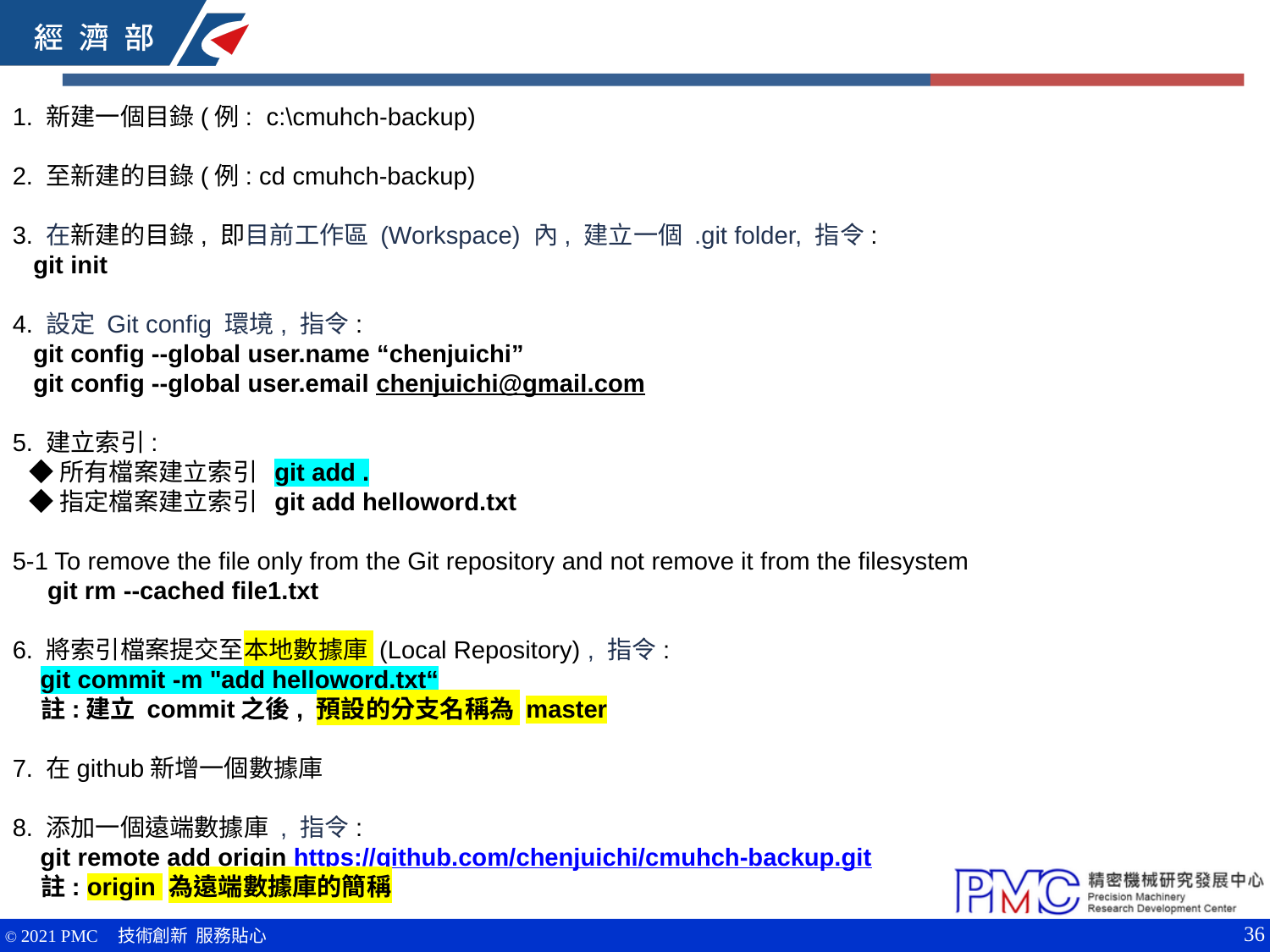

1. 新建一個目錄(例:  c:\cmuhch-backup)

2. 至新建的目錄(例: cd cmuhch-backup)

3. 在新建的目錄, 即目前工作區 (Workspace) 內, 建立一個 .git folder, 指令:
   git init

4. 設定 Git config 環境, 指令:
   git config --global user.name “chenjuichi”
   git config --global user.email chenjuichi@gmail.com

5. 建立索引:
   ◆所有檔案建立索引  git add .
   ◆指定檔案建立索引  git add helloword.txt

5-1 To remove the file only from the Git repository and not remove it from the filesystem
     git rm --cached file1.txt

6. 將索引檔案提交至本地數據庫 (Local Repository) , 指令:
    git commit -m "add helloword.txt“
    註:建立 commit之後, 預設的分支名稱為 master

7. 在github新增一個數據庫

8. 添加一個遠端數據庫 , 指令:
    git remote add origin https://github.com/chenjuichi/cmuhch-backup.git
    註: origin 為遠端數據庫的簡稱
36